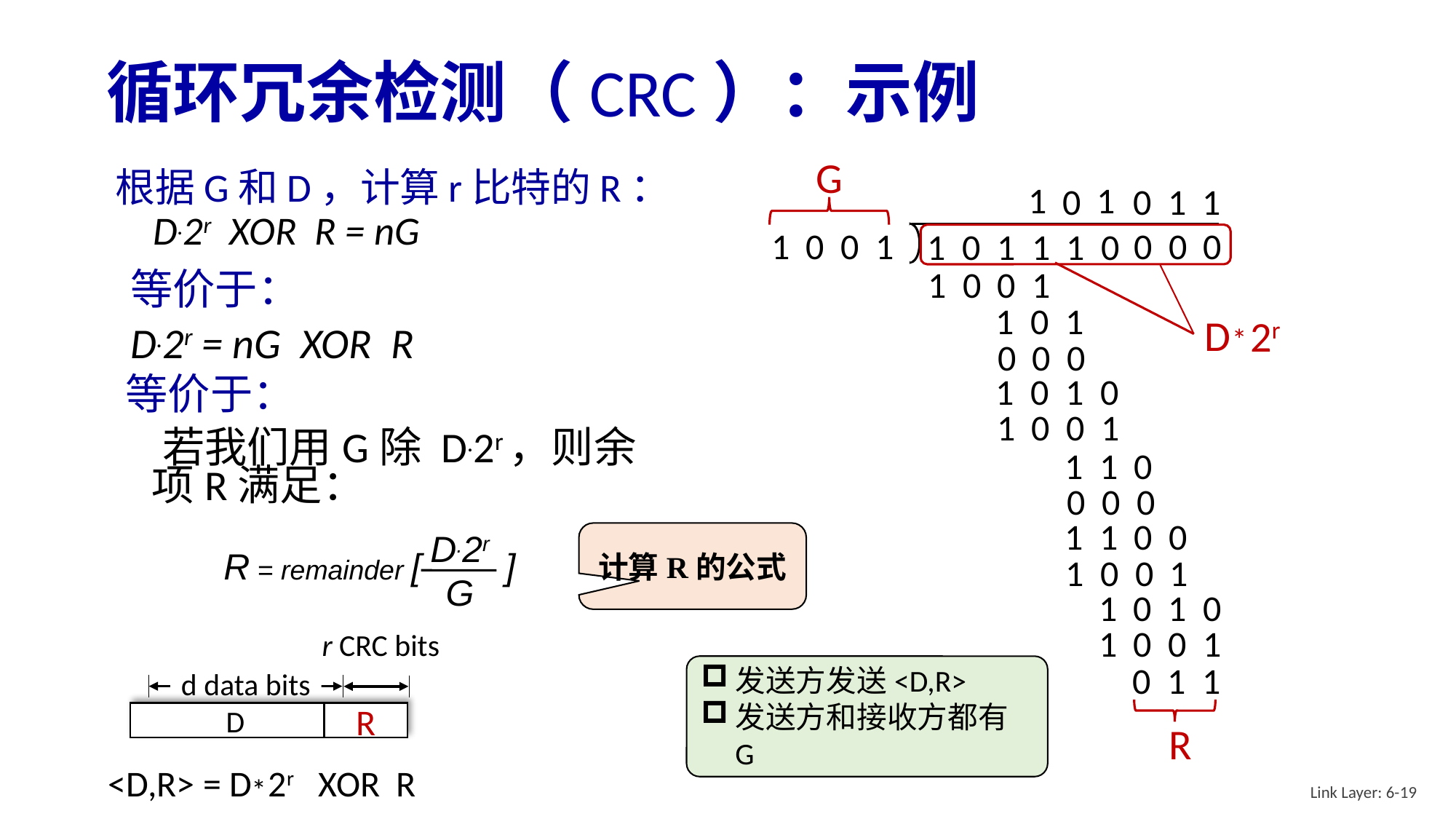

# 循环冗余检测（CRC）：示例
G

1  0  0  1
根据G和D，计算r比特的R：
D.2r  XOR  R = nG
1
1
0
  0  1  1
0  0  0
1  0  1  1  1  0

1  0  0  1
等价于：
D.2r = nG  XOR  R
1  0  1
D
2r
*
0  0  0
1  0  1  0
等价于：
   若我们用G除 D.2r，则余项R满足：
1  0  0  1
1  1  0
0  0  0
1  1  0  0
1  0  0  1
1  0  1  0
1  0  0  1
0  1  1
D.2r
G
R = remainder [           ]

计算R的公式
r CRC bits
d data bits

R
D

<D,R> = D  2r   XOR  R
*
发送方发送<D,R>
发送方和接收方都有G

R
Link Layer: 6-19